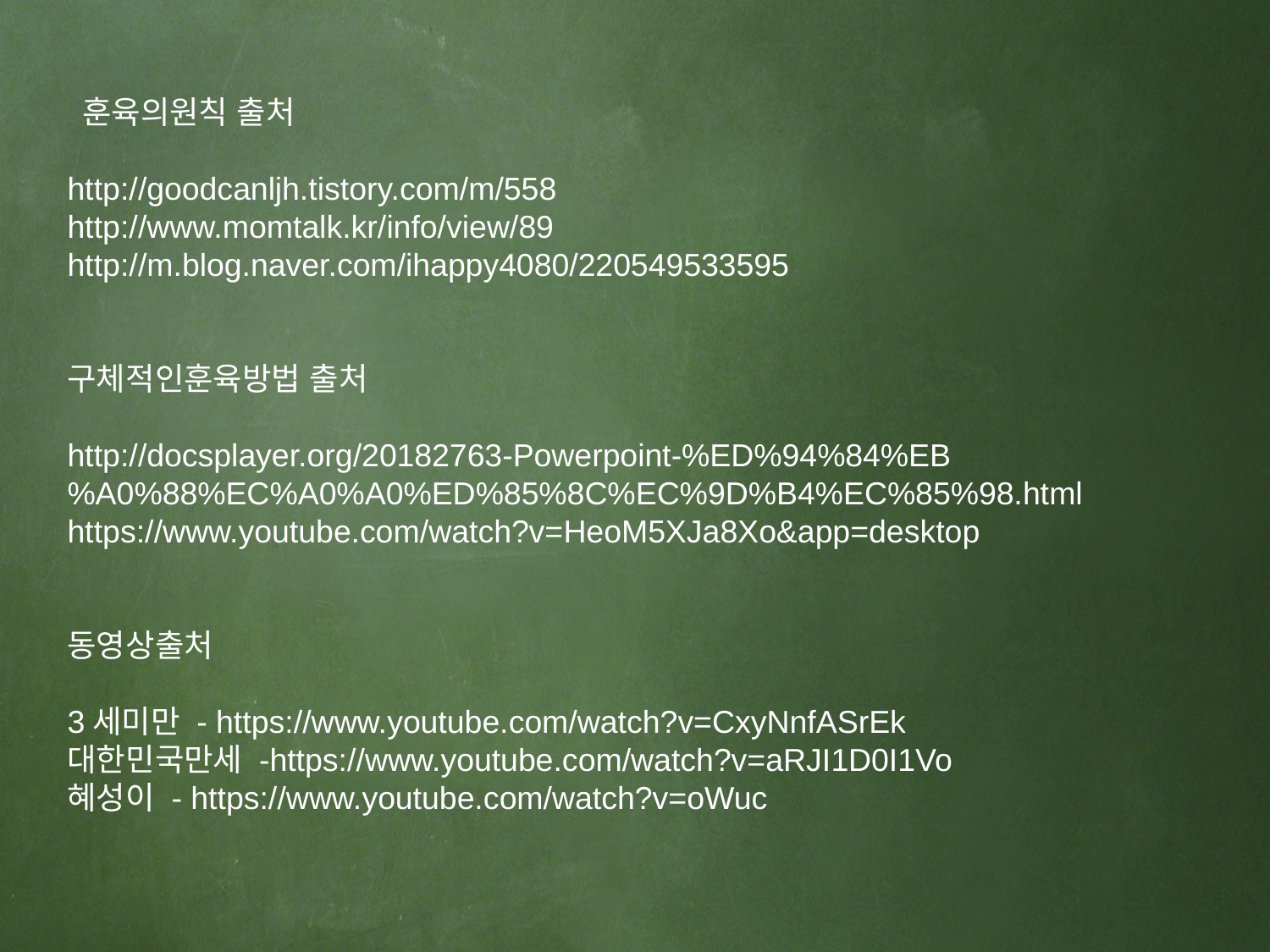

훈육의원칙 출처

http://goodcanljh.tistory.com/m/558
http://www.momtalk.kr/info/view/89
http://m.blog.naver.com/ihappy4080/220549533595

구체적인훈육방법 출처

http://docsplayer.org/20182763-Powerpoint-%ED%94%84%EB%A0%88%EC%A0%A0%ED%85%8C%EC%9D%B4%EC%85%98.html
https://www.youtube.com/watch?v=HeoM5XJa8Xo&app=desktop

동영상출처

3세미만 - https://www.youtube.com/watch?v=CxyNnfASrEk
대한민국만세 -https://www.youtube.com/watch?v=aRJI1D0I1Vo
혜성이 - https://www.youtube.com/watch?v=oWuc